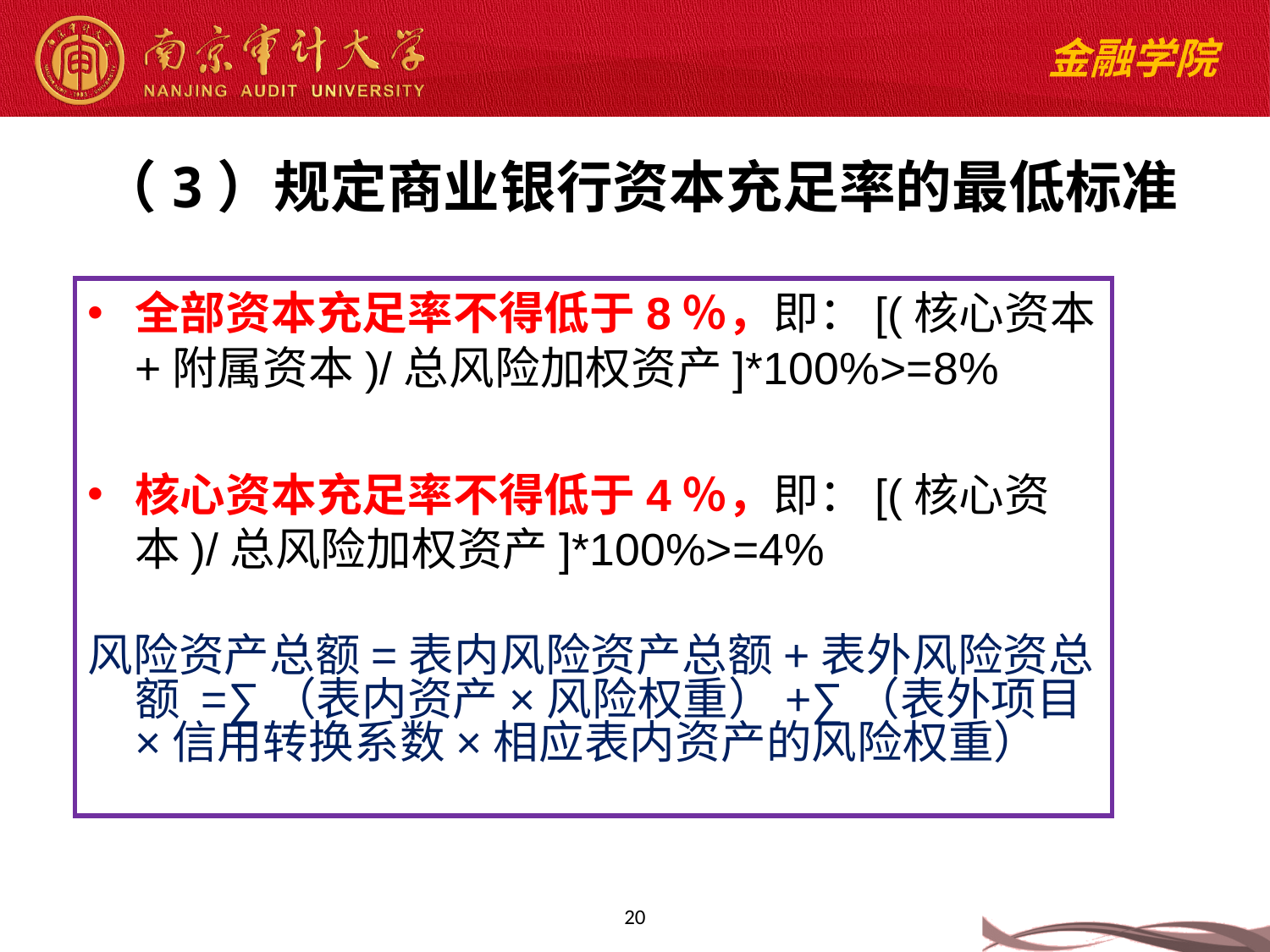

（3）规定商业银行资本充足率的最低标准
全部资本充足率不得低于8％，即：[(核心资本+附属资本)/总风险加权资产]*100%>=8%

核心资本充足率不得低于4％，即：[(核心资本)/总风险加权资产]*100%>=4%

风险资产总额=表内风险资产总额+表外风险资总额 =∑（表内资产×风险权重）+∑（表外项目×信用转换系数×相应表内资产的风险权重）

20